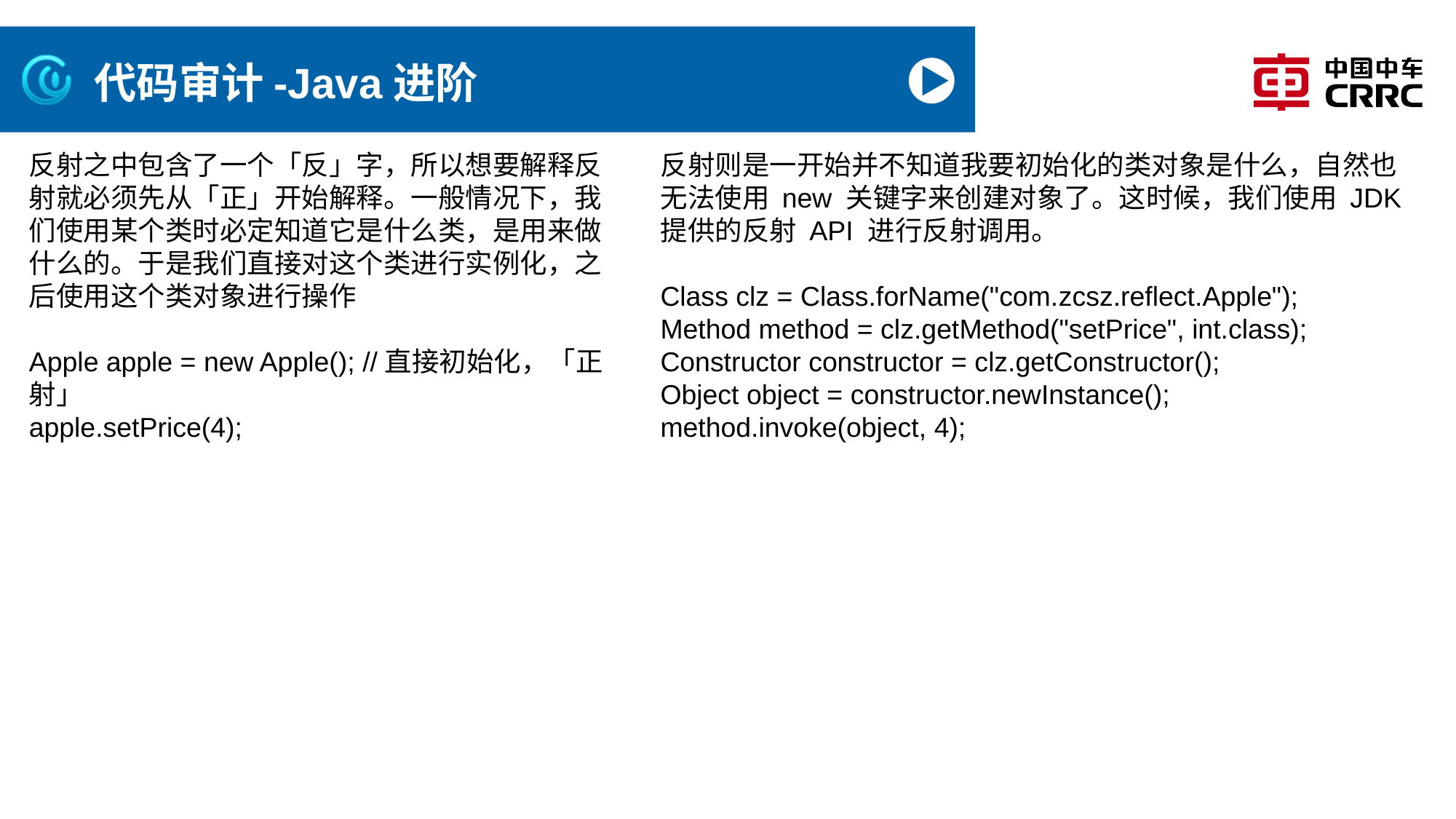

# 代码审计-Java进阶
反射则是一开始并不知道我要初始化的类对象是什么，自然也无法使用 new 关键字来创建对象了。这时候，我们使用 JDK 提供的反射 API 进行反射调用。

Class clz = Class.forName("com.zcsz.reflect.Apple");
Method method = clz.getMethod("setPrice", int.class);
Constructor constructor = clz.getConstructor();
Object object = constructor.newInstance();
method.invoke(object, 4);
反射之中包含了一个「反」字，所以想要解释反射就必须先从「正」开始解释。一般情况下，我们使用某个类时必定知道它是什么类，是用来做什么的。于是我们直接对这个类进行实例化，之后使用这个类对象进行操作

Apple apple = new Apple(); //直接初始化，「正射」
apple.setPrice(4);
109